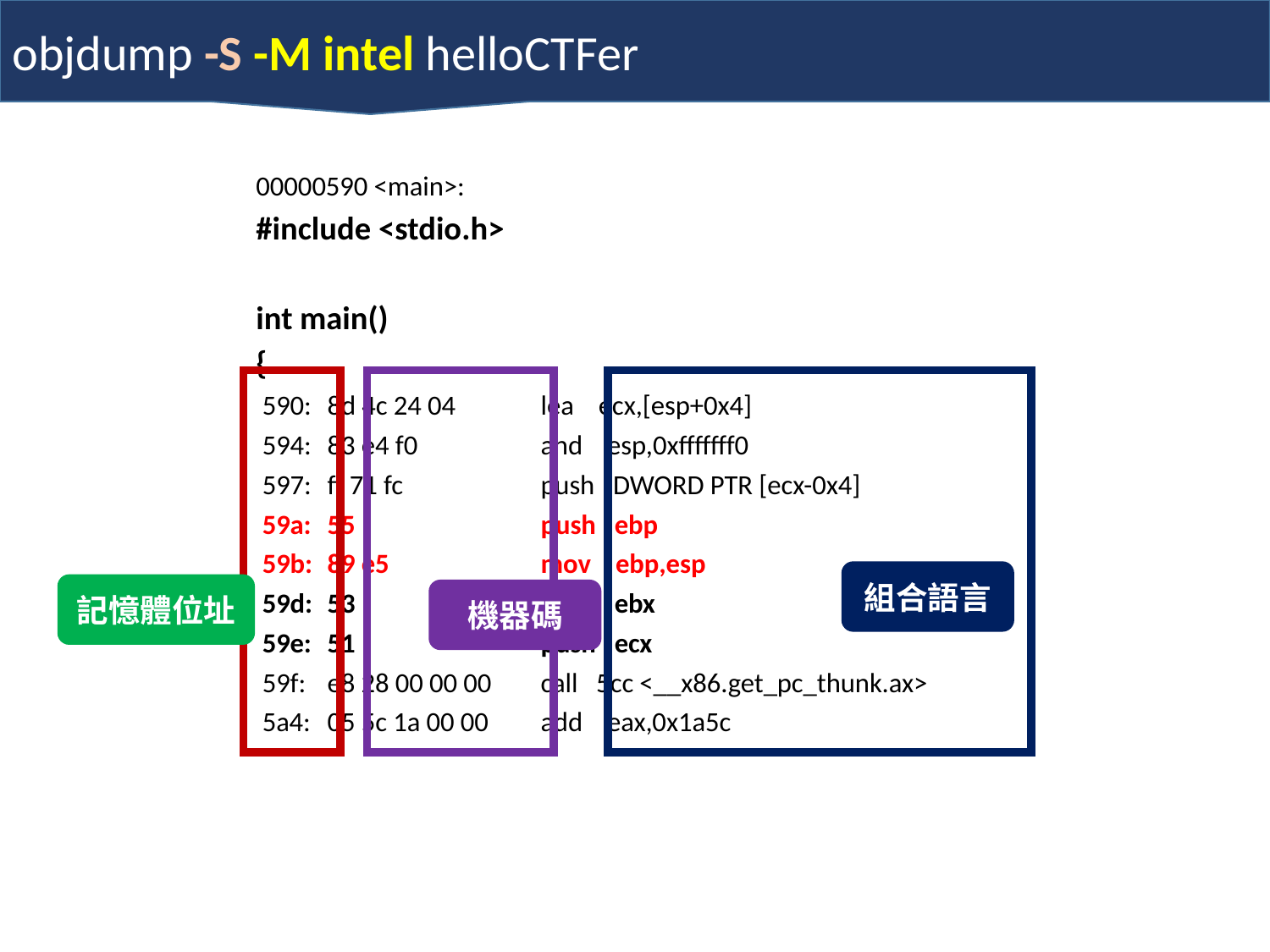

objdump -S -M intel helloCTFer
00000590 <main>:
#include <stdio.h>

int main()
{
 590:	8d 4c 24 04          	lea    ecx,[esp+0x4]
 594:	83 e4 f0             	and    esp,0xfffffff0
 597:	ff 71 fc             	push   DWORD PTR [ecx-0x4]
 59a:	55                   	push   ebp
 59b:	89 e5                	mov    ebp,esp
 59d:	53                   	push   ebx
 59e:	51                   	push   ecx
 59f:	e8 28 00 00 00       	call   5cc <__x86.get_pc_thunk.ax>
 5a4:	05 5c 1a 00 00       	add    eax,0x1a5c

組合語言
記憶體位址
機器碼